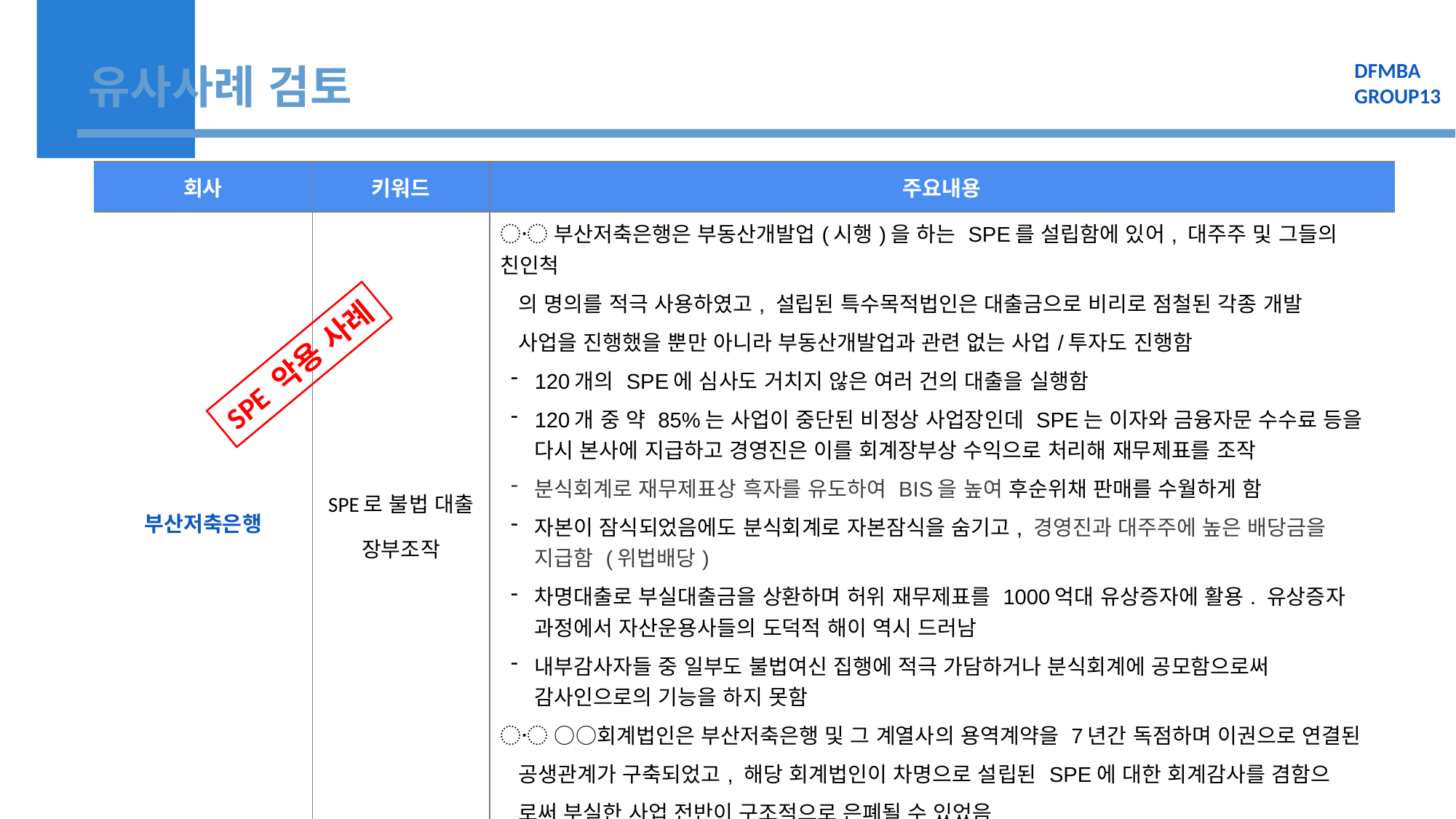

DFMBA
GROUP13
유사사례 검토
| 회사 | 키워드 | 주요내용 |
| --- | --- | --- |
| 부산저축은행 | SPE로 불법 대출 장부조작 | 〮 부산저축은행은 부동산개발업(시행)을 하는 SPE를 설립함에 있어, 대주주 및 그들의 친인척 의 명의를 적극 사용하였고, 설립된 특수목적법인은 대출금으로 비리로 점철된 각종 개발 사업을 진행했을 뿐만 아니라 부동산개발업과 관련 없는 사업/투자도 진행함 120개의 SPE에 심사도 거치지 않은 여러 건의 대출을 실행함 120개 중 약 85%는 사업이 중단된 비정상 사업장인데 SPE는 이자와 금융자문 수수료 등을 다시 본사에 지급하고 경영진은 이를 회계장부상 수익으로 처리해 재무제표를 조작 분식회계로 재무제표상 흑자를 유도하여 BIS을 높여 후순위채 판매를 수월하게 함 자본이 잠식되었음에도 분식회계로 자본잠식을 숨기고, 경영진과 대주주에 높은 배당금을 지급함 (위법배당) 차명대출로 부실대출금을 상환하며 허위 재무제표를 1000억대 유상증자에 활용. 유상증자 과정에서 자산운용사들의 도덕적 해이 역시 드러남 내부감사자들 중 일부도 불법여신 집행에 적극 가담하거나 분식회계에 공모함으로써 감사인으로의 기능을 하지 못함 〮 ○○회계법인은 부산저축은행 및 그 계열사의 용역계약을 7년간 독점하며 이권으로 연결된 공생관계가 구축되었고, 해당 회계법인이 차명으로 설립된 SPE에 대한 회계감사를 겸함으 로써 부실한 사업 전반이 구조적으로 은폐될 수 있었음 |
SPE 악용 사례